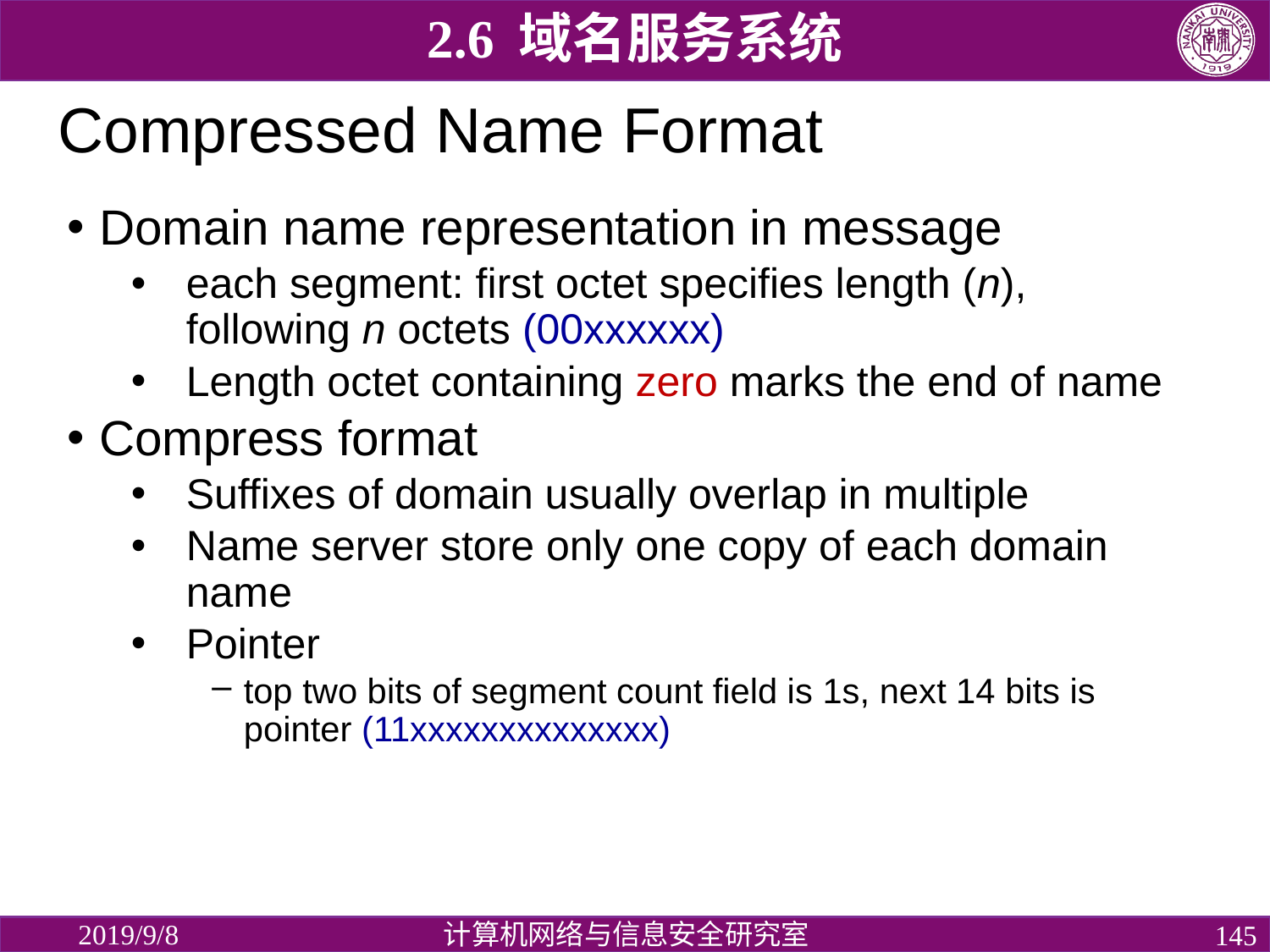

2.6 域名服务系统
# Compressed Name Format
Domain name representation in message
each segment: first octet specifies length (n), following n octets (00xxxxxx)
Length octet containing zero marks the end of name
Compress format
Suffixes of domain usually overlap in multiple
Name server store only one copy of each domain name
Pointer
top two bits of segment count field is 1s, next 14 bits is pointer (11xxxxxxxxxxxxxx)